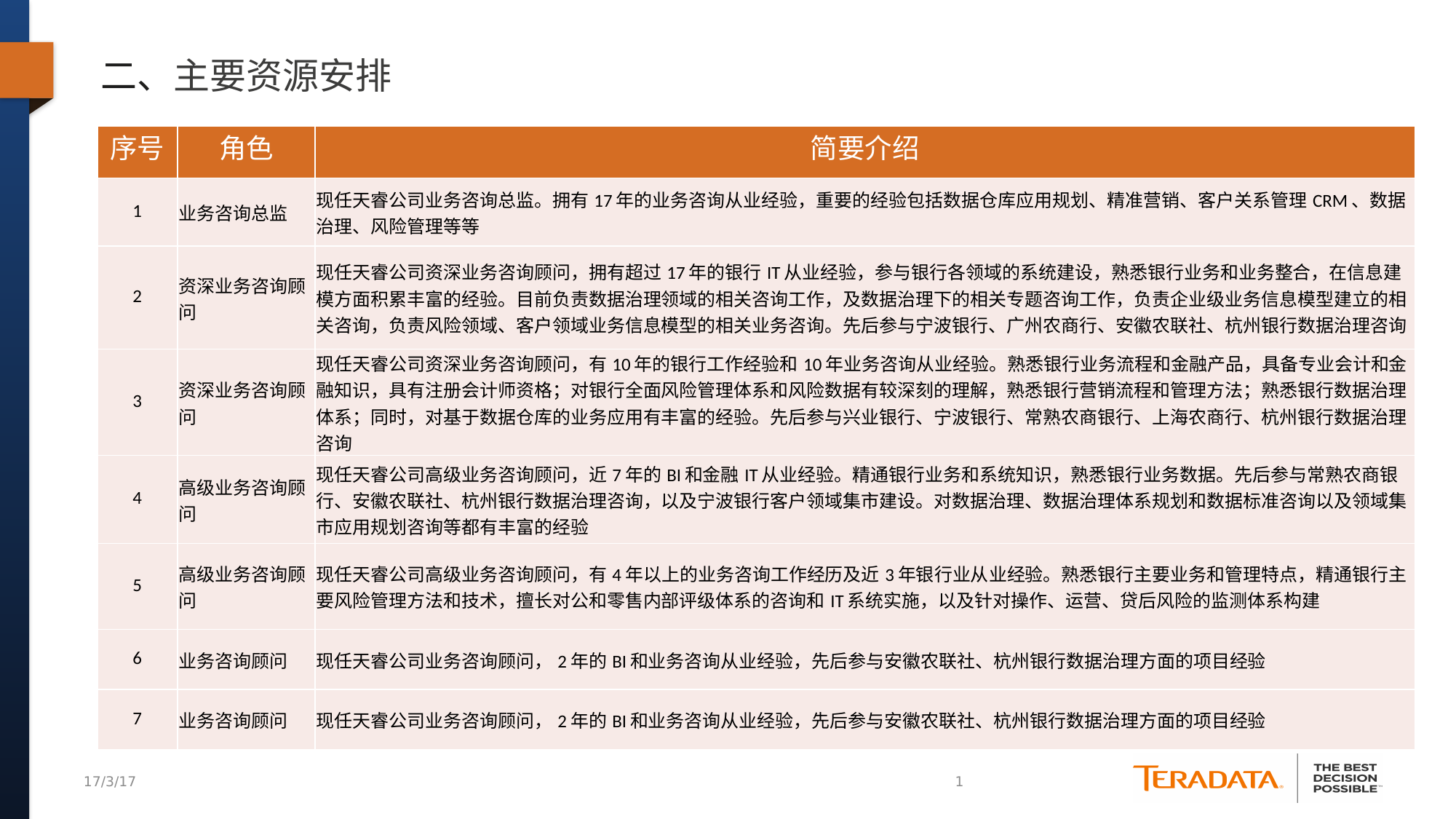

# 二、主要资源安排
| 序号 | 角色 | 简要介绍 |
| --- | --- | --- |
| 1 | 业务咨询总监 | 现任天睿公司业务咨询总监。拥有17年的业务咨询从业经验，重要的经验包括数据仓库应用规划、精准营销、客户关系管理CRM、数据治理、风险管理等等 |
| 2 | 资深业务咨询顾问 | 现任天睿公司资深业务咨询顾问，拥有超过17年的银行IT从业经验，参与银行各领域的系统建设，熟悉银行业务和业务整合，在信息建模方面积累丰富的经验。目前负责数据治理领域的相关咨询工作，及数据治理下的相关专题咨询工作，负责企业级业务信息模型建立的相关咨询，负责风险领域、客户领域业务信息模型的相关业务咨询。先后参与宁波银行、广州农商行、安徽农联社、杭州银行数据治理咨询 |
| 3 | 资深业务咨询顾问 | 现任天睿公司资深业务咨询顾问，有10年的银行工作经验和10年业务咨询从业经验。熟悉银行业务流程和金融产品，具备专业会计和金融知识，具有注册会计师资格；对银行全面风险管理体系和风险数据有较深刻的理解，熟悉银行营销流程和管理方法；熟悉银行数据治理体系；同时，对基于数据仓库的业务应用有丰富的经验。先后参与兴业银行、宁波银行、常熟农商银行、上海农商行、杭州银行数据治理咨询 |
| 4 | 高级业务咨询顾问 | 现任天睿公司高级业务咨询顾问，近7年的BI和金融IT从业经验。精通银行业务和系统知识，熟悉银行业务数据。先后参与常熟农商银行、安徽农联社、杭州银行数据治理咨询，以及宁波银行客户领域集市建设。对数据治理、数据治理体系规划和数据标准咨询以及领域集市应用规划咨询等都有丰富的经验 |
| 5 | 高级业务咨询顾问 | 现任天睿公司高级业务咨询顾问，有4年以上的业务咨询工作经历及近3年银行业从业经验。熟悉银行主要业务和管理特点，精通银行主要风险管理方法和技术，擅长对公和零售内部评级体系的咨询和IT系统实施，以及针对操作、运营、贷后风险的监测体系构建 |
| 6 | 业务咨询顾问 | 现任天睿公司业务咨询顾问，2年的BI和业务咨询从业经验，先后参与安徽农联社、杭州银行数据治理方面的项目经验 |
| 7 | 业务咨询顾问 | 现任天睿公司业务咨询顾问，2年的BI和业务咨询从业经验，先后参与安徽农联社、杭州银行数据治理方面的项目经验 |
17/3/17
1